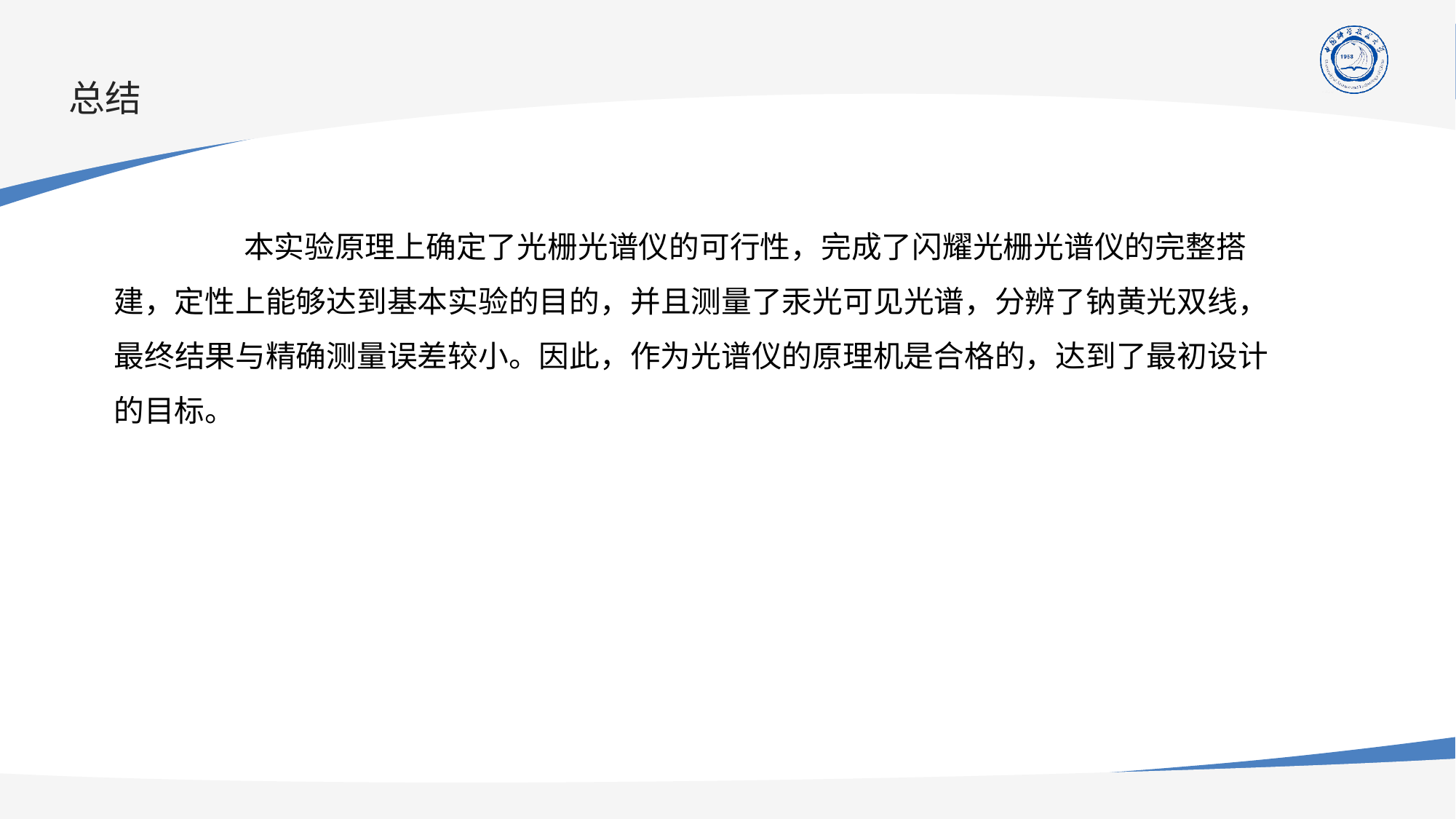

# 总结
	  本实验原理上确定了光栅光谱仪的可行性，完成了闪耀光栅光谱仪的完整搭建，定性上能够达到基本实验的目的，并且测量了汞光可见光谱，分辨了钠黄光双线，最终结果与精确测量误差较小。因此，作为光谱仪的原理机是合格的，达到了最初设计的目标。